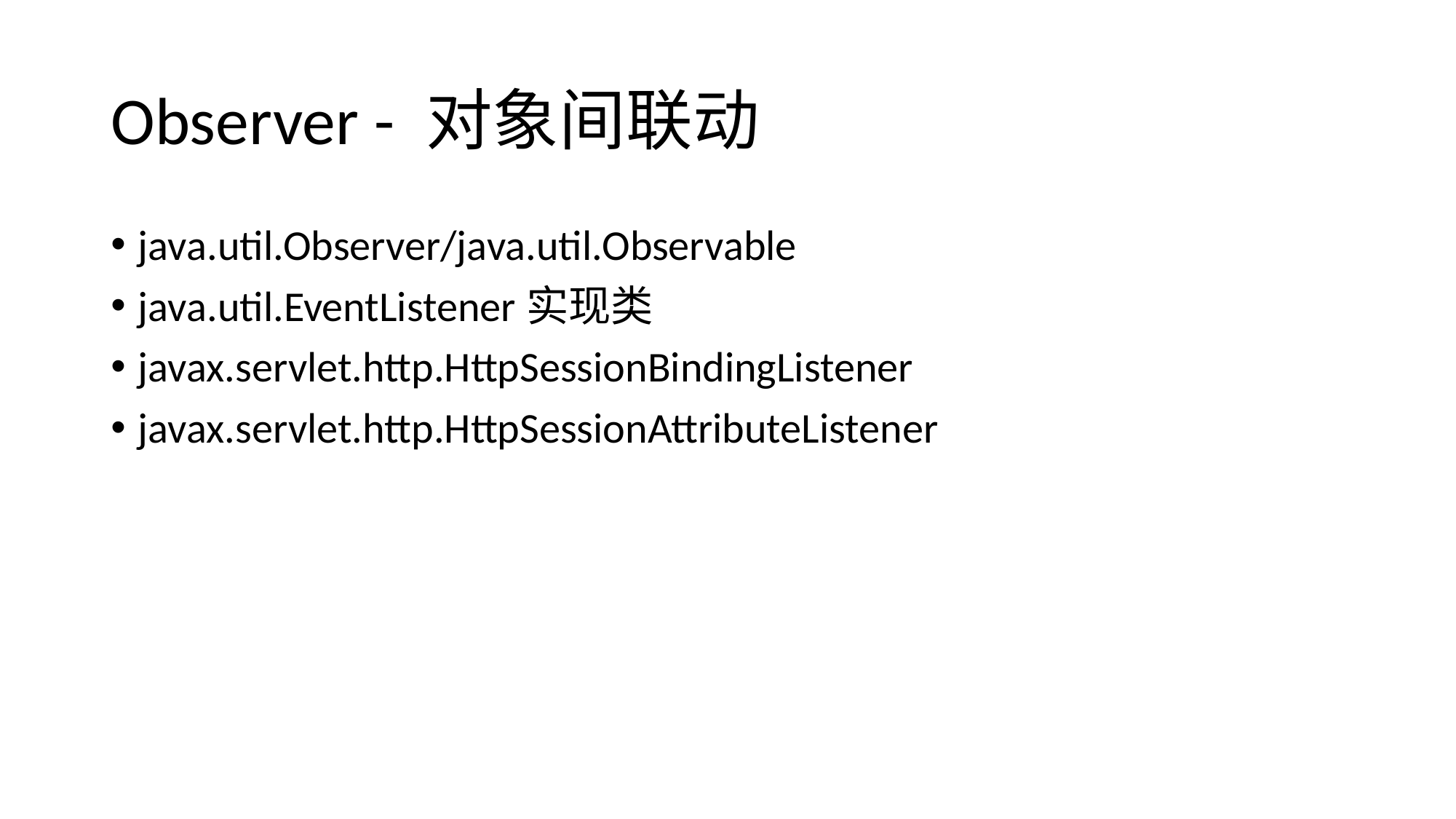

# Observer - 对象间联动
java.util.Observer/java.util.Observable
java.util.EventListener实现类
javax.servlet.http.HttpSessionBindingListener
javax.servlet.http.HttpSessionAttributeListener